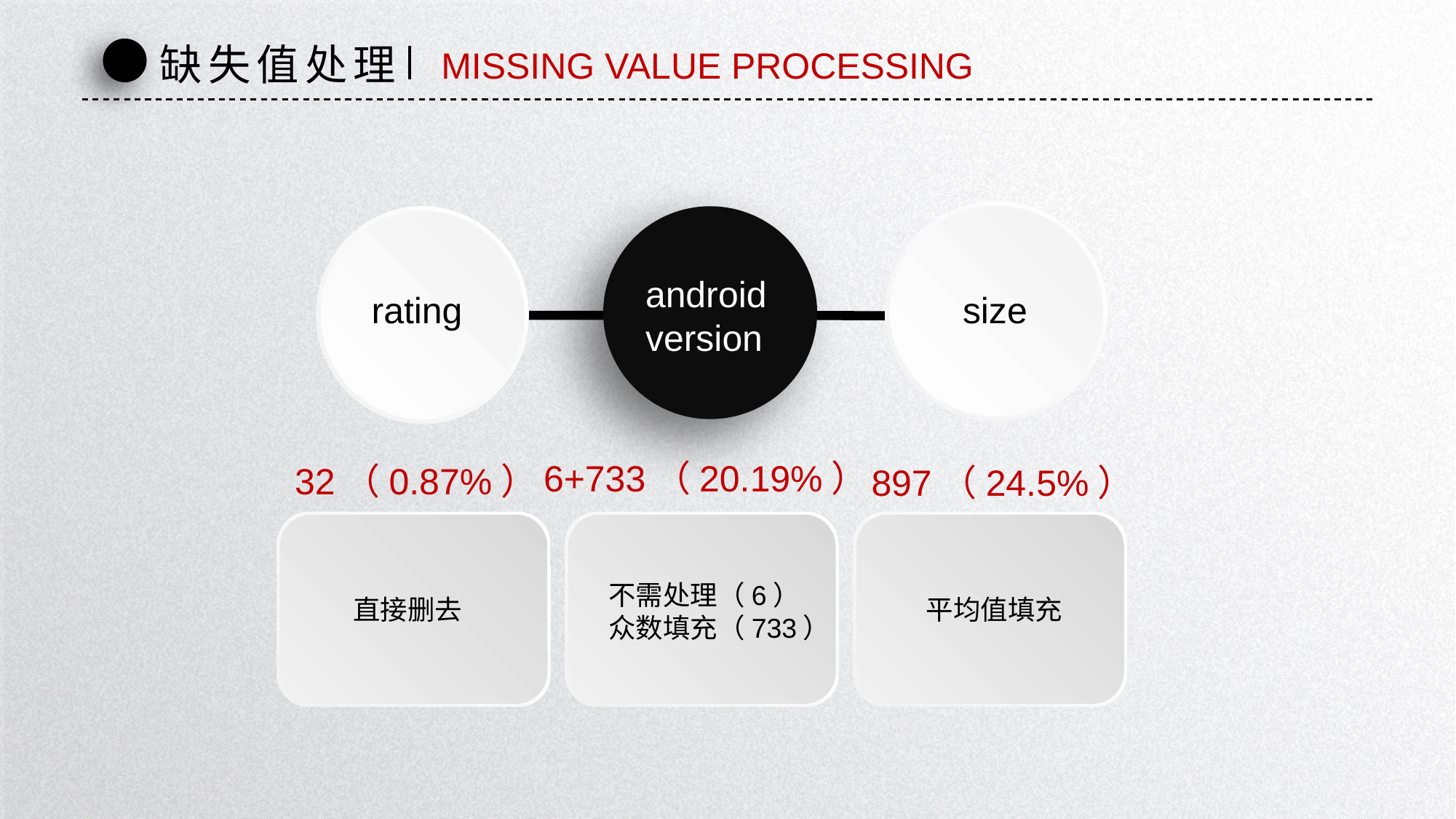

缺失值处理
MISSING VALUE PROCESSING

android version
rating
size
6+733（20.19%）
32（0.87%）
897（24.5%）

不需处理（6）
众数填充（733）
平均值填充
直接删去
延时符